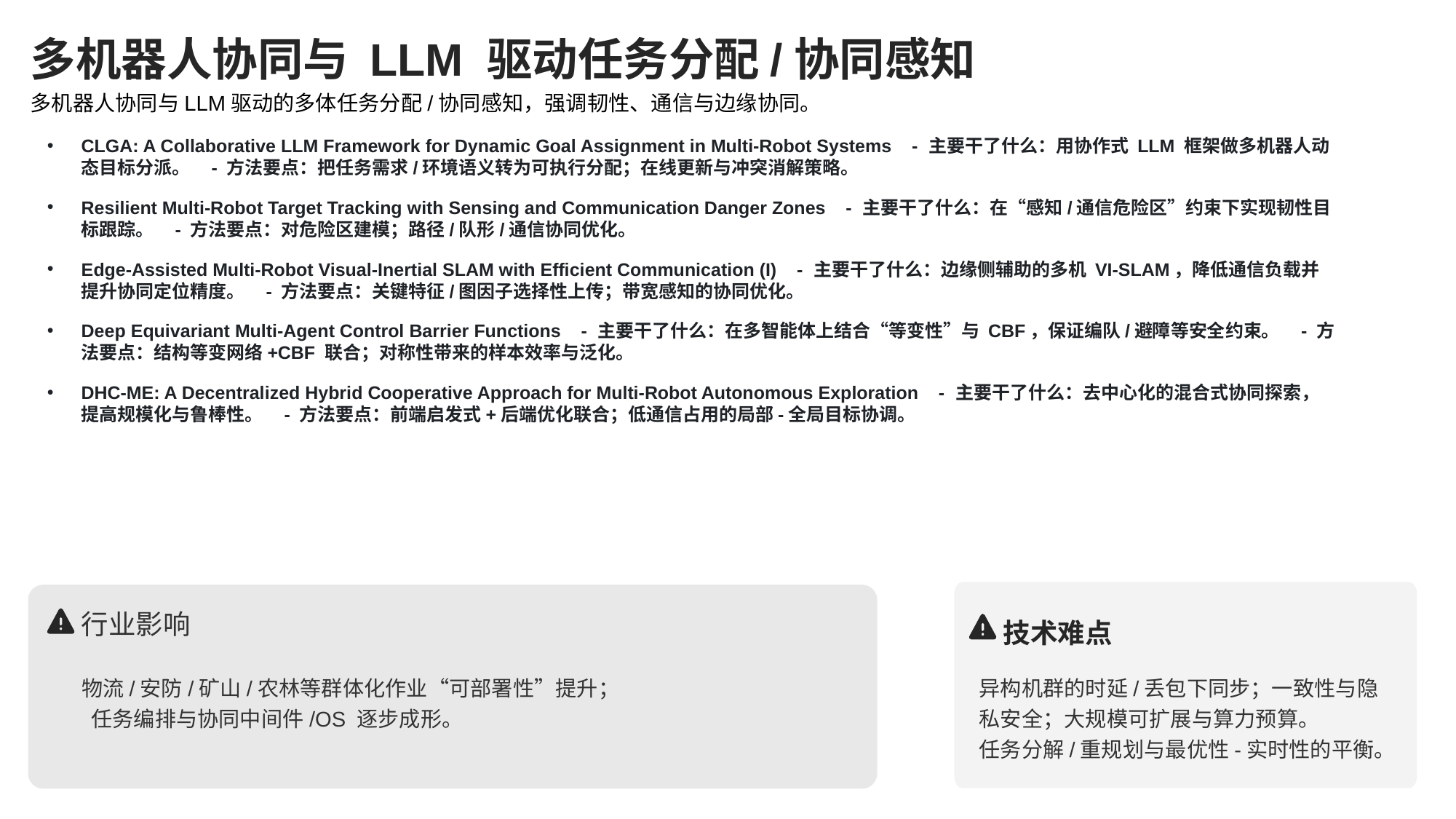

多机器人协同与 LLM 驱动任务分配/协同感知
多机器人协同与LLM驱动的多体任务分配/协同感知，强调韧性、通信与边缘协同。
CLGA: A Collaborative LLM Framework for Dynamic Goal Assignment in Multi-Robot Systems    - 主要干了什么：用协作式 LLM 框架做多机器人动态目标分派。    - 方法要点：把任务需求/环境语义转为可执行分配；在线更新与冲突消解策略。
Resilient Multi-Robot Target Tracking with Sensing and Communication Danger Zones    - 主要干了什么：在“感知/通信危险区”约束下实现韧性目标跟踪。    - 方法要点：对危险区建模；路径/队形/通信协同优化。
Edge-Assisted Multi-Robot Visual-Inertial SLAM with Efficient Communication (I)    - 主要干了什么：边缘侧辅助的多机 VI-SLAM，降低通信负载并提升协同定位精度。    - 方法要点：关键特征/图因子选择性上传；带宽感知的协同优化。
Deep Equivariant Multi-Agent Control Barrier Functions    - 主要干了什么：在多智能体上结合“等变性”与 CBF，保证编队/避障等安全约束。    - 方法要点：结构等变网络+CBF 联合；对称性带来的样本效率与泛化。
DHC-ME: A Decentralized Hybrid Cooperative Approach for Multi-Robot Autonomous Exploration    - 主要干了什么：去中心化的混合式协同探索，提高规模化与鲁棒性。    - 方法要点：前端启发式+后端优化联合；低通信占用的局部-全局目标协调。

行业影响
技术难点

异构机群的时延/丢包下同步；一致性与隐私安全；大规模可扩展与算力预算。
任务分解/重规划与最优性-实时性的平衡。

物流/安防/矿山/农林等群体化作业“可部署性”提升；
 任务编排与协同中间件/OS 逐步成形。